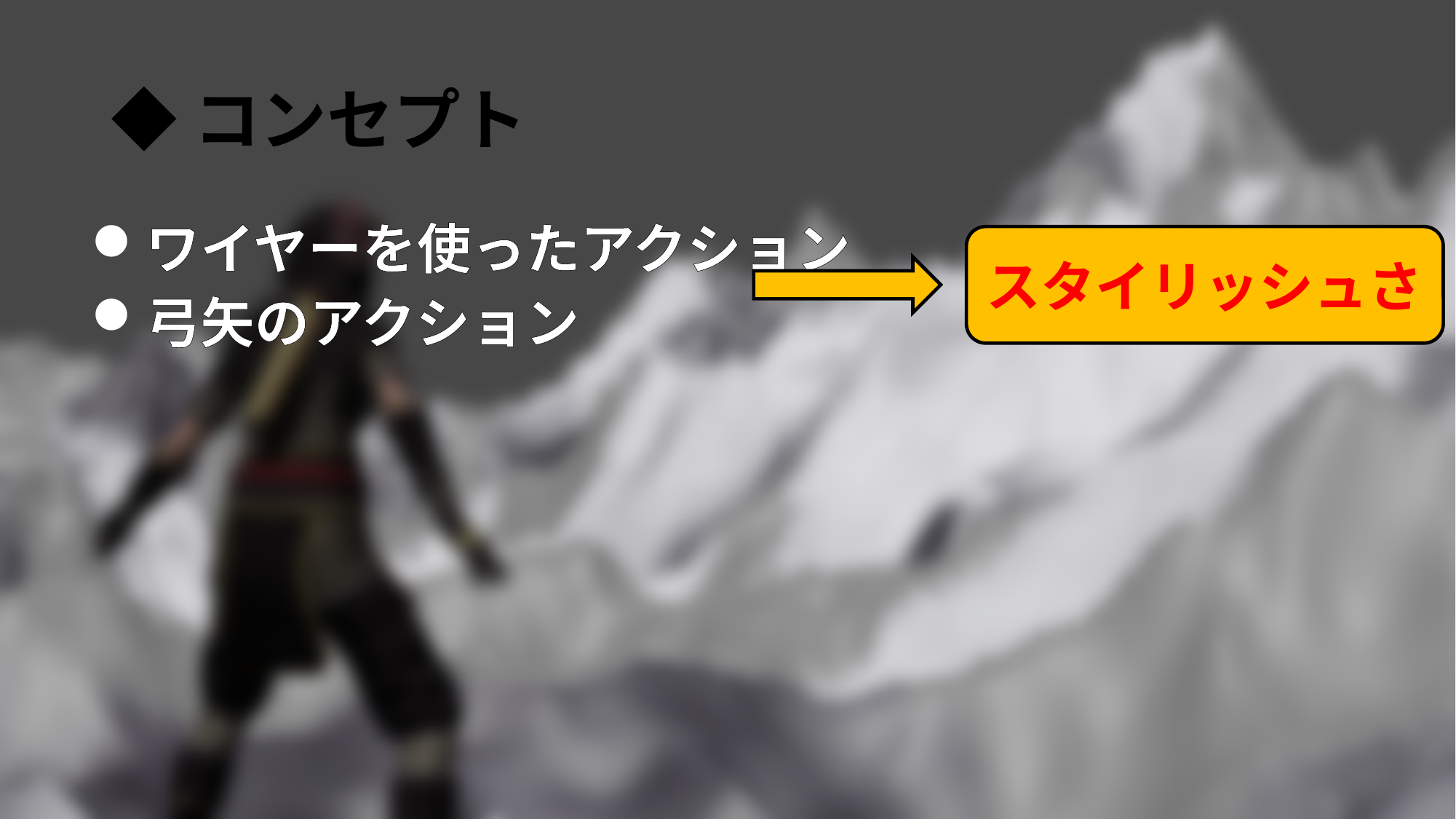

# ◆コンセプト
ワイヤーを使ったアクション
弓矢のアクション

スタイリッシュさ